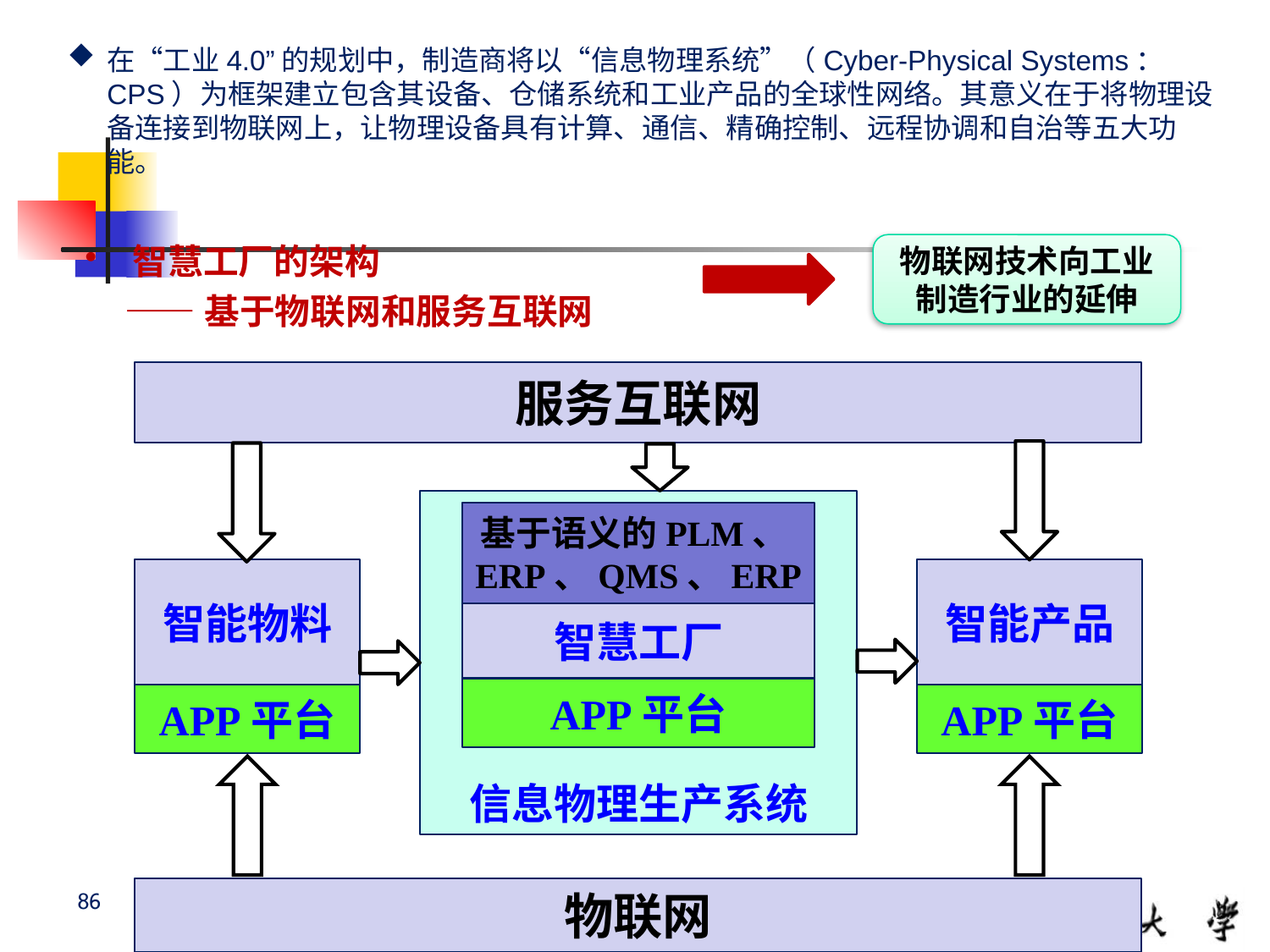

在“工业4.0”的规划中，制造商将以“信息物理系统”（Cyber-Physical Systems：CPS）为框架建立包含其设备、仓储系统和工业产品的全球性网络。其意义在于将物理设备连接到物联网上，让物理设备具有计算、通信、精确控制、远程协调和自治等五大功能。
智慧工厂的架构
     ——基于物联网和服务互联网
物联网技术向工业制造行业的延伸

服务互联网

信息物理生产系统
基于语义的PLM、ERP、QMS、ERP
智能物料
智能产品
智慧工厂

APP平台
APP平台
APP平台

物联网
86